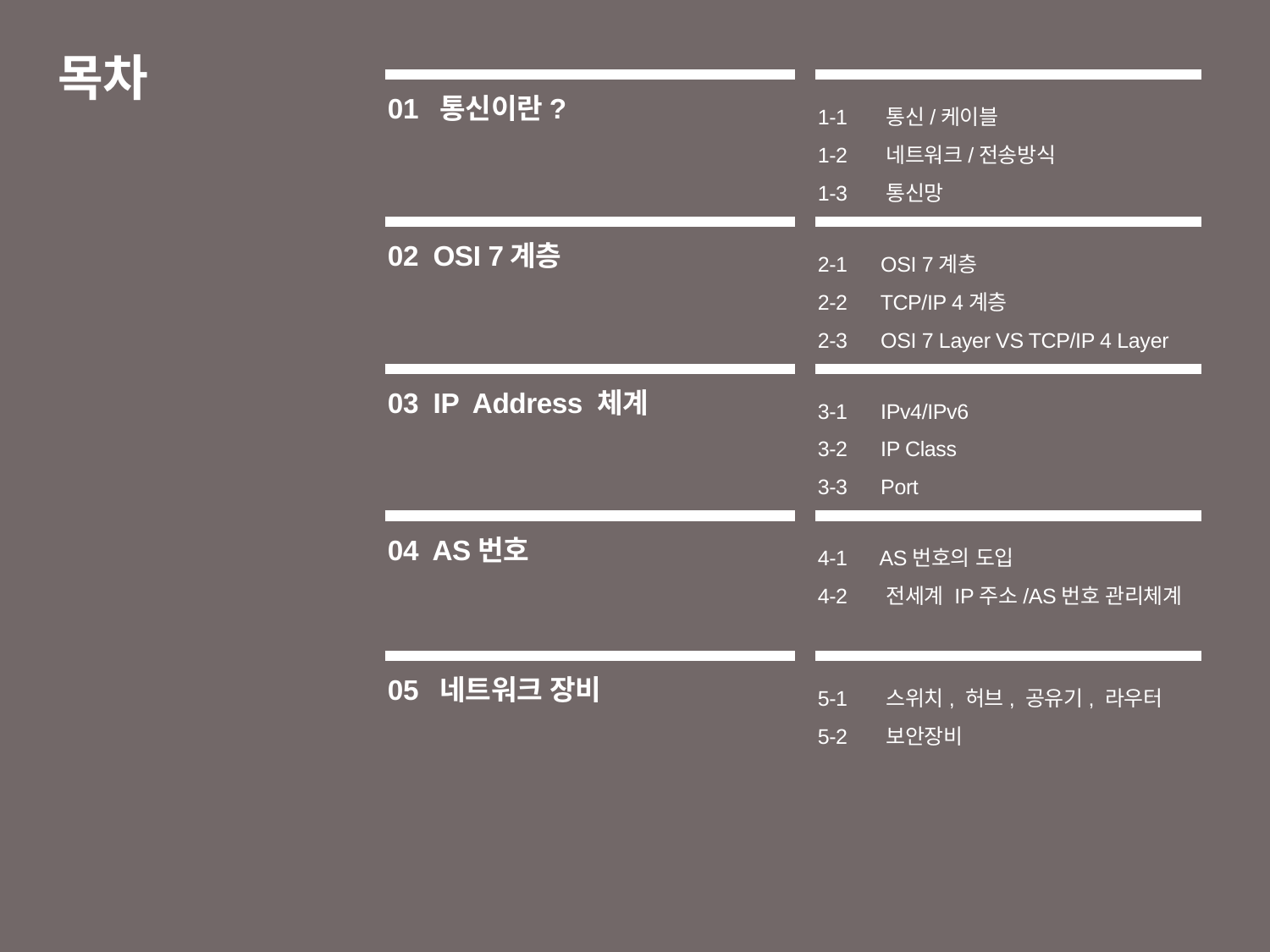

# 목차
1-1      통신/케이블
1-2      네트워크/전송방식
1-3      통신망
01  통신이란?
02  OSI 7계층
2-1      OSI 7계층
2-2      TCP/IP 4계층
2-3      OSI 7 Layer VS TCP/IP 4 Layer

03  IP  Address 체계
3-1      IPv4/IPv6
3-2      IP Class
3-3      Port
04  AS번호
4-1      AS번호의 도입
4-2      전세계 IP주소/AS번호 관리체계
05  네트워크 장비
5-1      스위치, 허브, 공유기, 라우터
5-2      보안장비